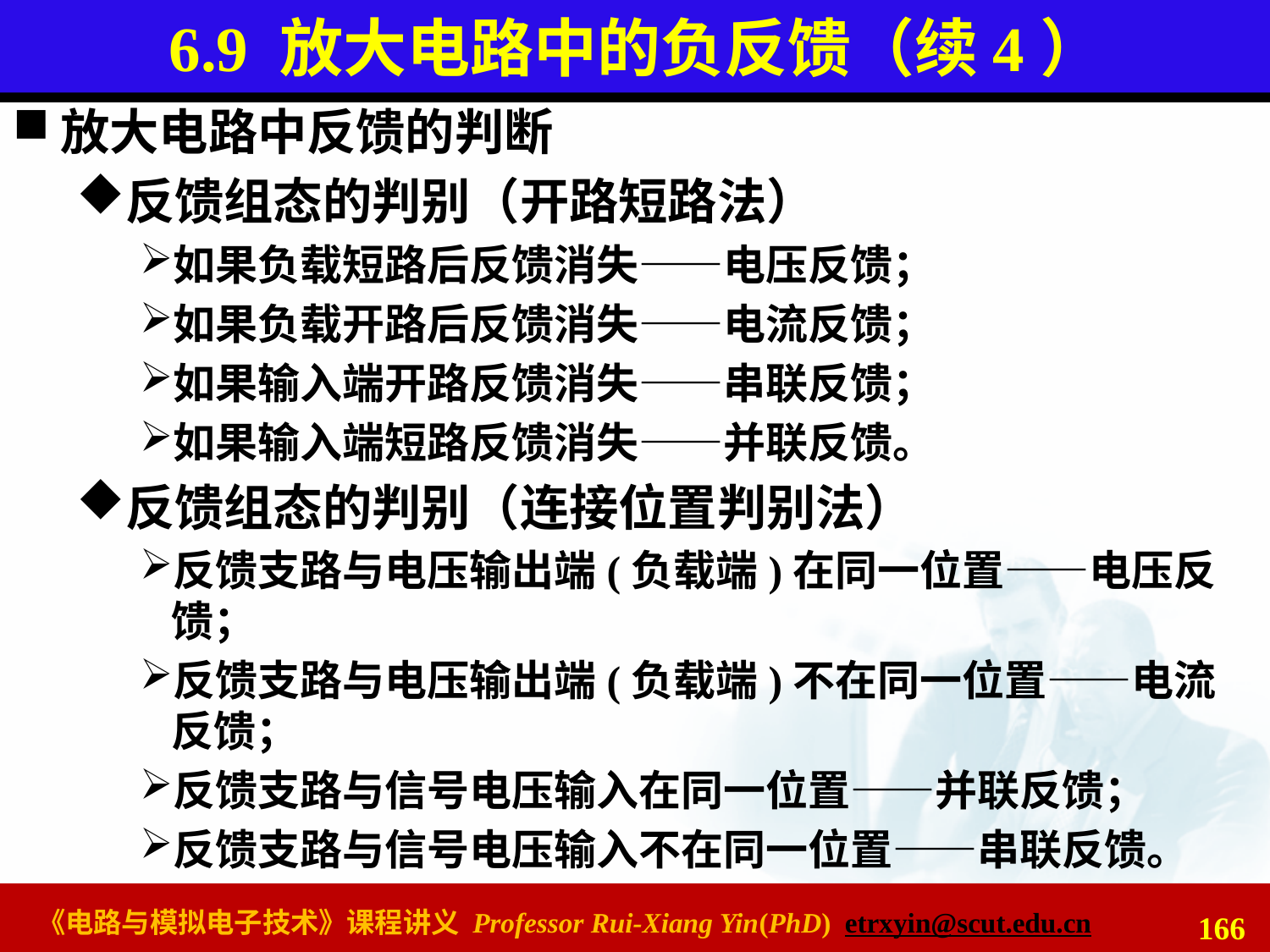

# 6.9 放大电路中的负反馈（续4）
放大电路中反馈的判断
反馈组态的判别（开路短路法）
如果负载短路后反馈消失——电压反馈；
如果负载开路后反馈消失——电流反馈；
如果输入端开路反馈消失——串联反馈；
如果输入端短路反馈消失——并联反馈。
反馈组态的判别（连接位置判别法）
反馈支路与电压输出端(负载端)在同一位置——电压反馈；
反馈支路与电压输出端(负载端)不在同一位置——电流反馈；
反馈支路与信号电压输入在同一位置——并联反馈；
反馈支路与信号电压输入不在同一位置——串联反馈。
166